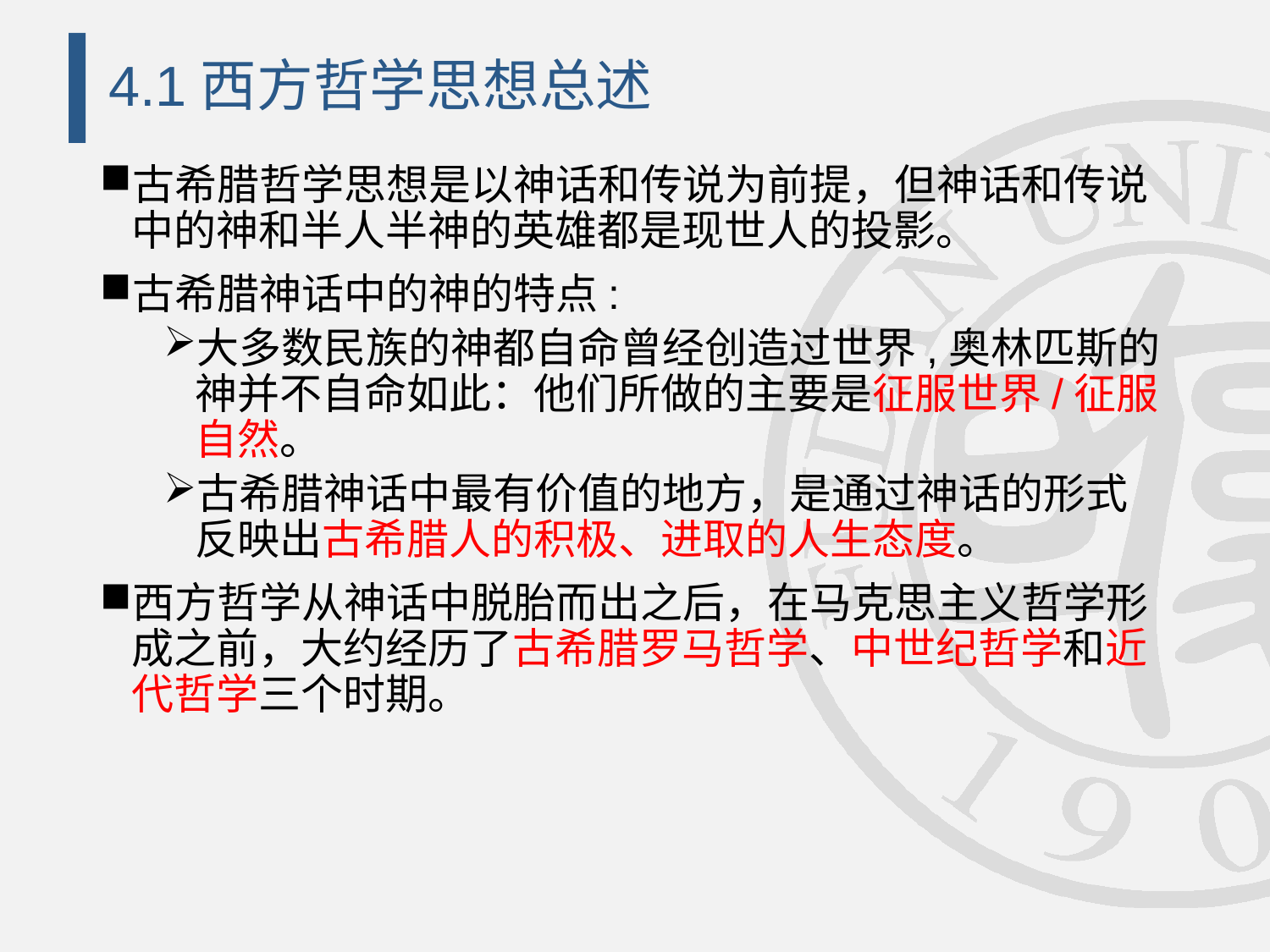

# 4.1西方哲学思想总述
古希腊哲学思想是以神话和传说为前提，但神话和传说中的神和半人半神的英雄都是现世人的投影。
古希腊神话中的神的特点:
大多数民族的神都自命曾经创造过世界,奥林匹斯的神并不自命如此：他们所做的主要是征服世界/征服自然。
古希腊神话中最有价值的地方，是通过神话的形式反映出古希腊人的积极、进取的人生态度。
西方哲学从神话中脱胎而出之后，在马克思主义哲学形成之前，大约经历了古希腊罗马哲学、中世纪哲学和近代哲学三个时期。